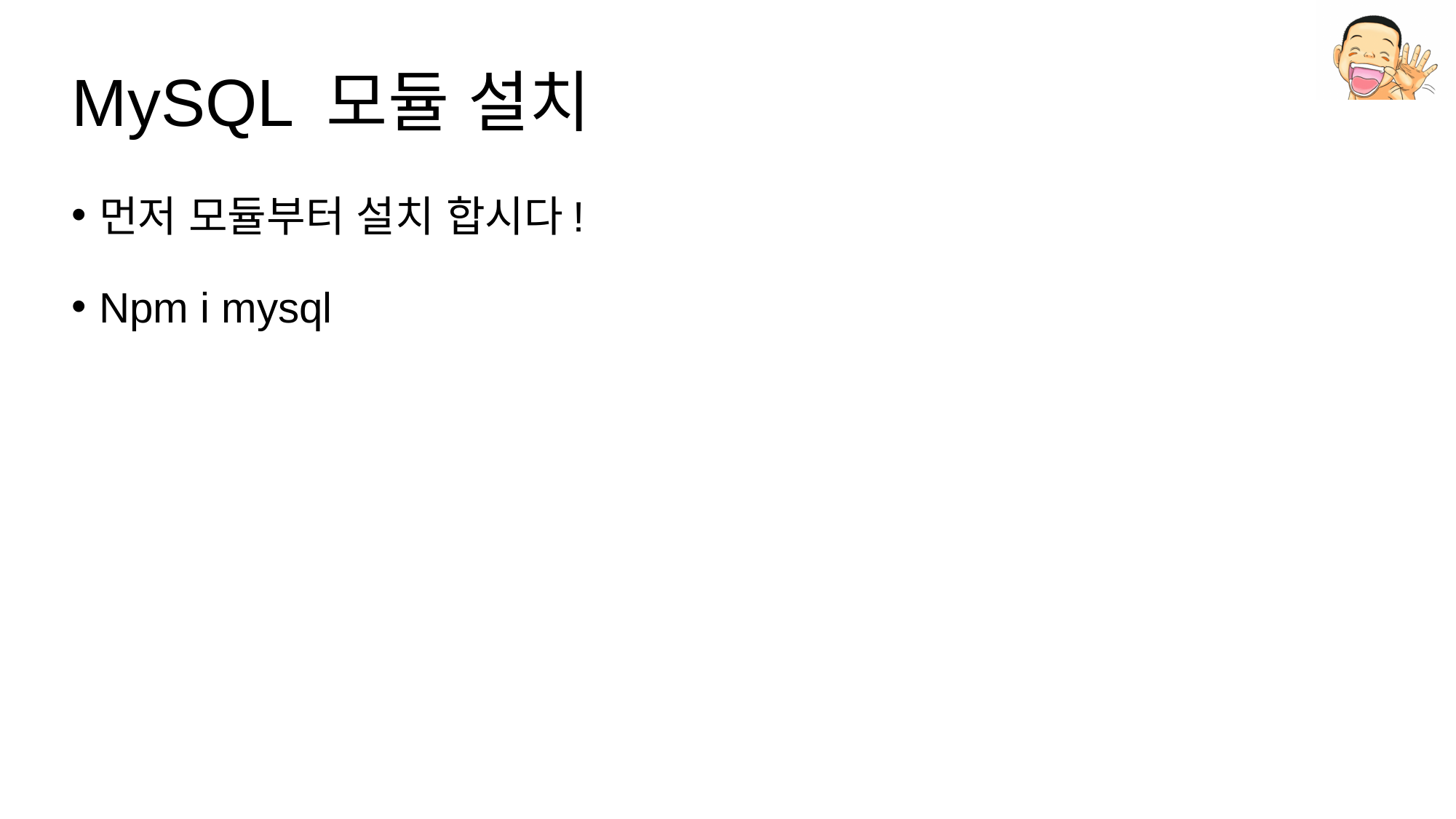

# MySQL 모듈 설치
먼저 모듈부터 설치 합시다!
Npm i mysql